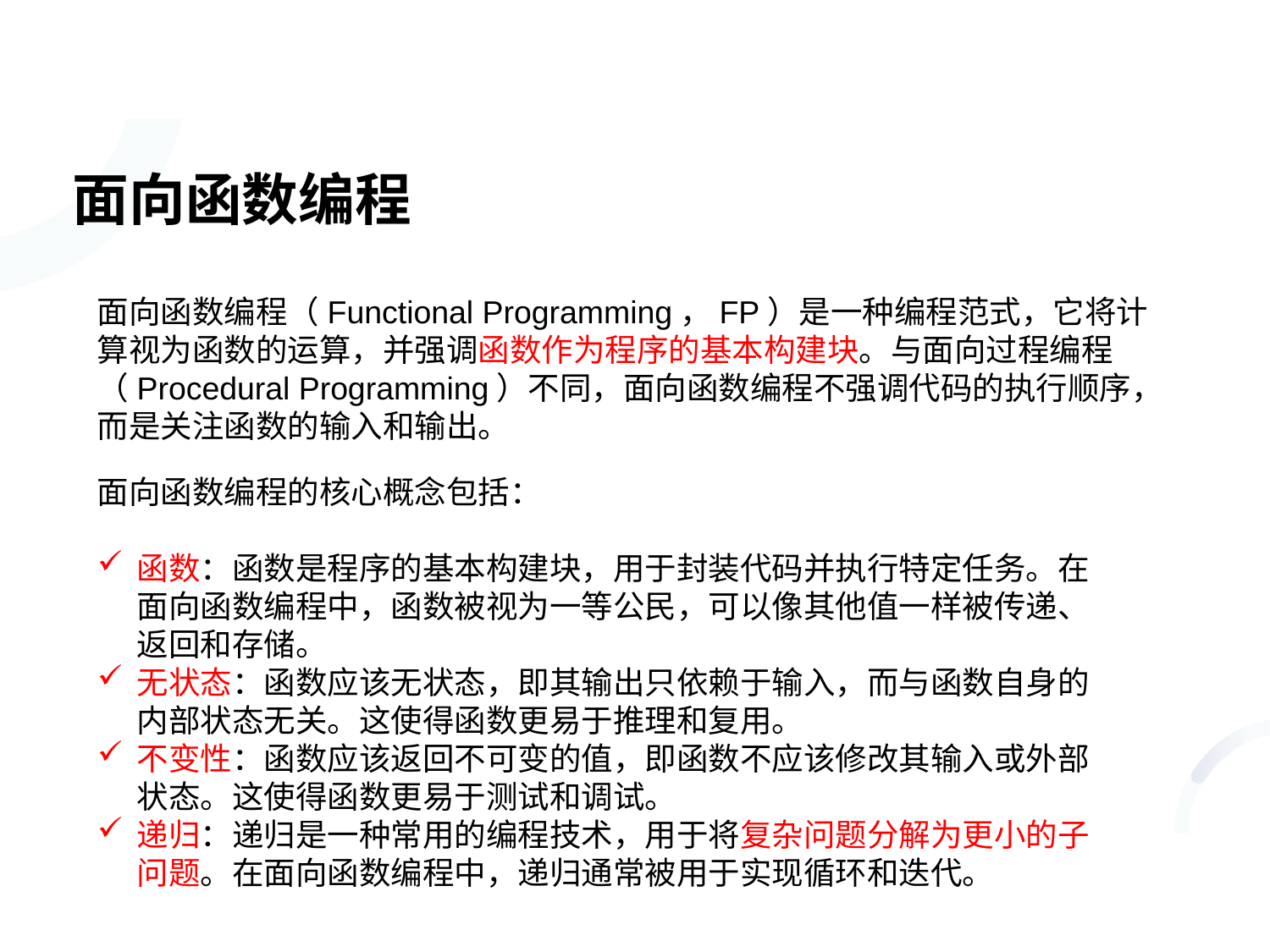

# 面向函数编程
面向函数编程（Functional Programming，FP）是一种编程范式，它将计算视为函数的运算，并强调函数作为程序的基本构建块。与面向过程编程（Procedural Programming）不同，面向函数编程不强调代码的执行顺序，而是关注函数的输入和输出。

面向函数编程的核心概念包括：

函数：函数是程序的基本构建块，用于封装代码并执行特定任务。在面向函数编程中，函数被视为一等公民，可以像其他值一样被传递、返回和存储。
无状态：函数应该无状态，即其输出只依赖于输入，而与函数自身的内部状态无关。这使得函数更易于推理和复用。
不变性：函数应该返回不可变的值，即函数不应该修改其输入或外部状态。这使得函数更易于测试和调试。
递归：递归是一种常用的编程技术，用于将复杂问题分解为更小的子问题。在面向函数编程中，递归通常被用于实现循环和迭代。